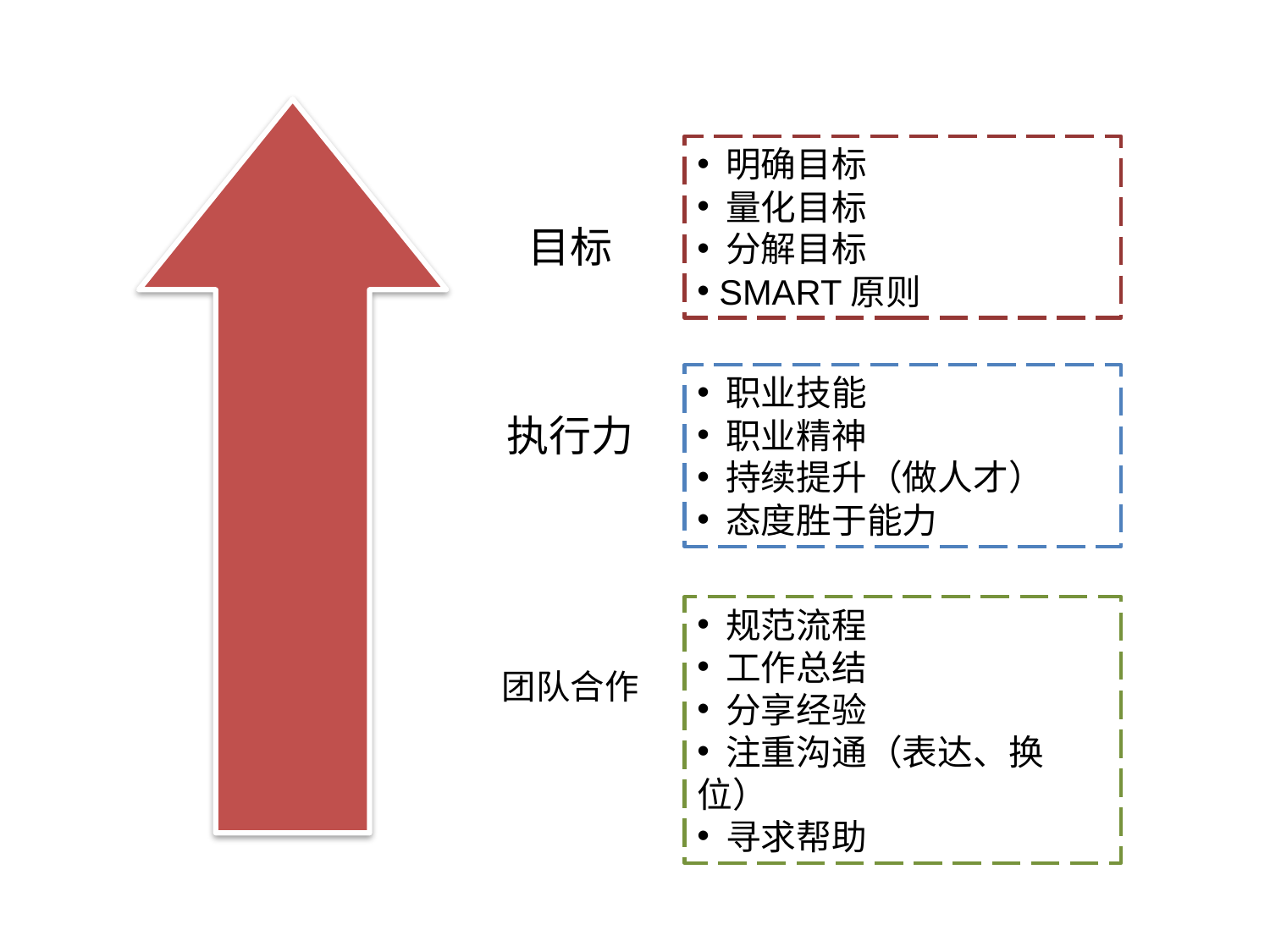

明确目标
 量化目标
 分解目标
 SMART原则
目标
 职业技能
 职业精神
 持续提升（做人才）
 态度胜于能力
执行力
 规范流程
 工作总结
 分享经验
 注重沟通（表达、换位）
 寻求帮助
团队合作